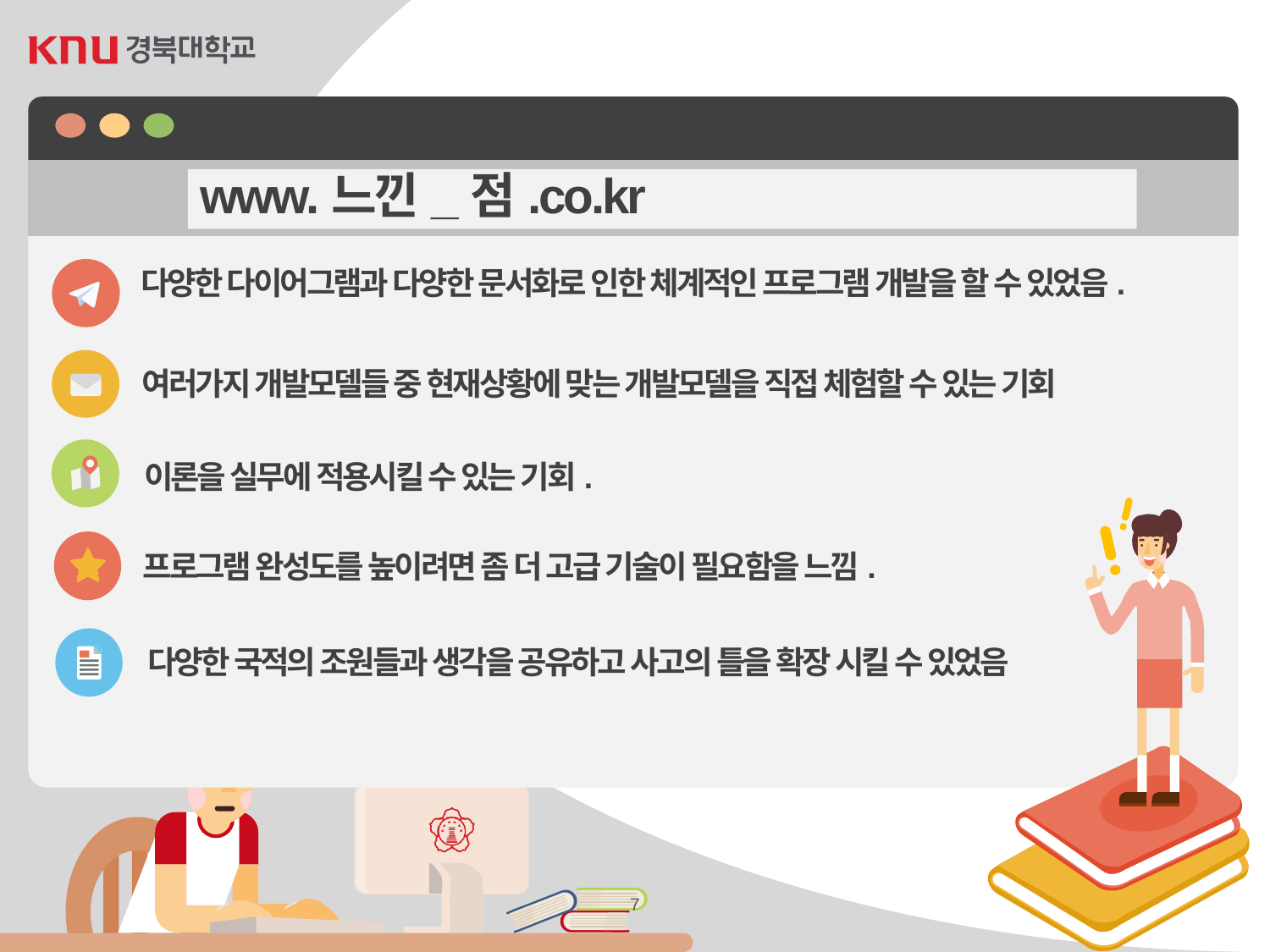

www.느낀_점.co.kr
다양한 다이어그램과 다양한 문서화로 인한 체계적인 프로그램 개발을 할 수 있었음.

여러가지 개발모델들 중 현재상황에 맞는 개발모델을 직접 체험할 수 있는 기회

이론을 실무에 적용시킬 수 있는 기회.

프로그램 완성도를 높이려면 좀 더 고급 기술이 필요함을 느낌.

다양한 국적의 조원들과 생각을 공유하고 사고의 틀을 확장 시킬 수 있었음

7